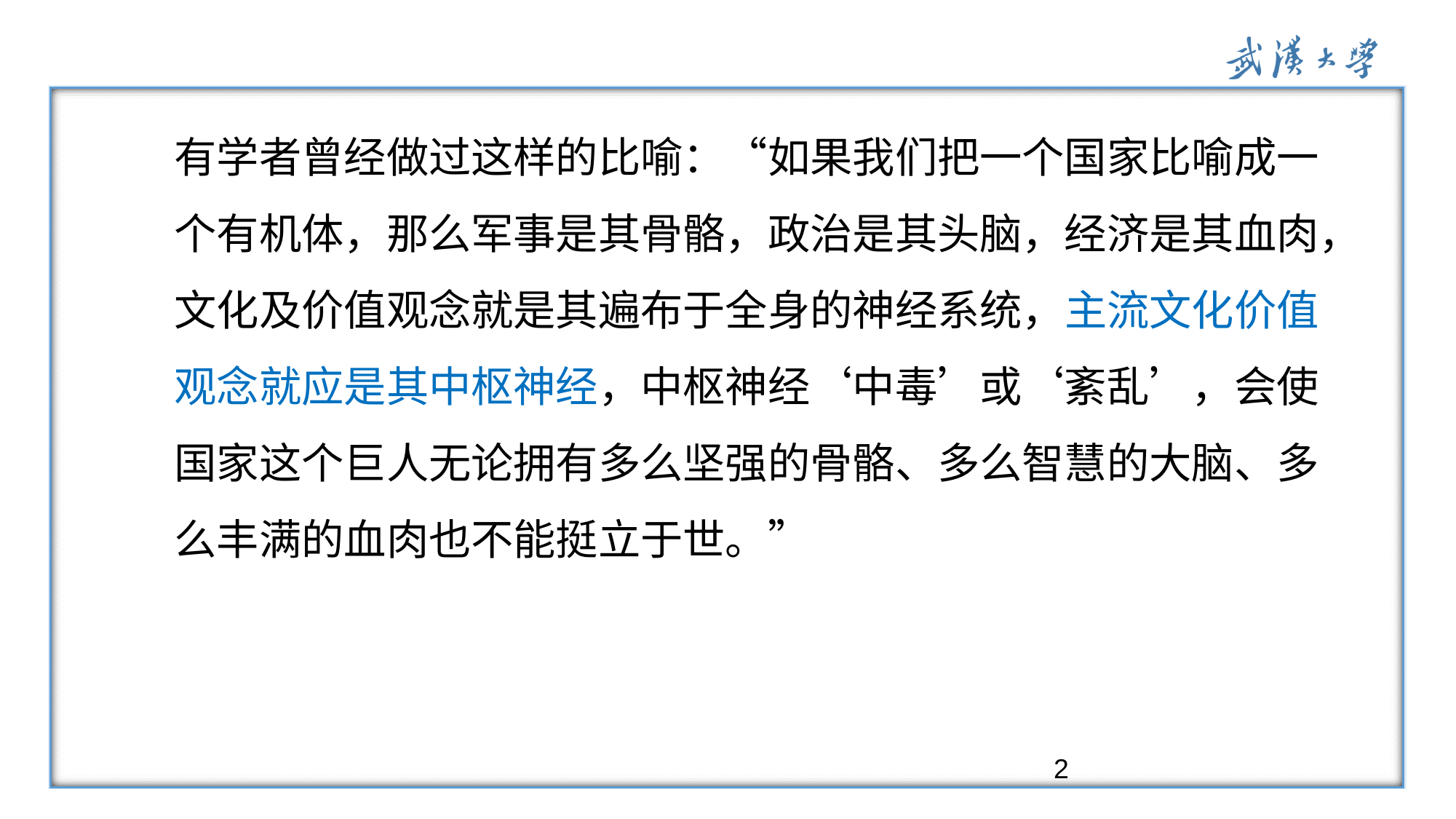

有学者曾经做过这样的比喻：“如果我们把一个国家比喻成一个有机体，那么军事是其骨骼，政治是其头脑，经济是其血肉，文化及价值观念就是其遍布于全身的神经系统，主流文化价值观念就应是其中枢神经，中枢神经‘中毒’或‘紊乱’，会使国家这个巨人无论拥有多么坚强的骨骼、多么智慧的大脑、多么丰满的血肉也不能挺立于世。”
2